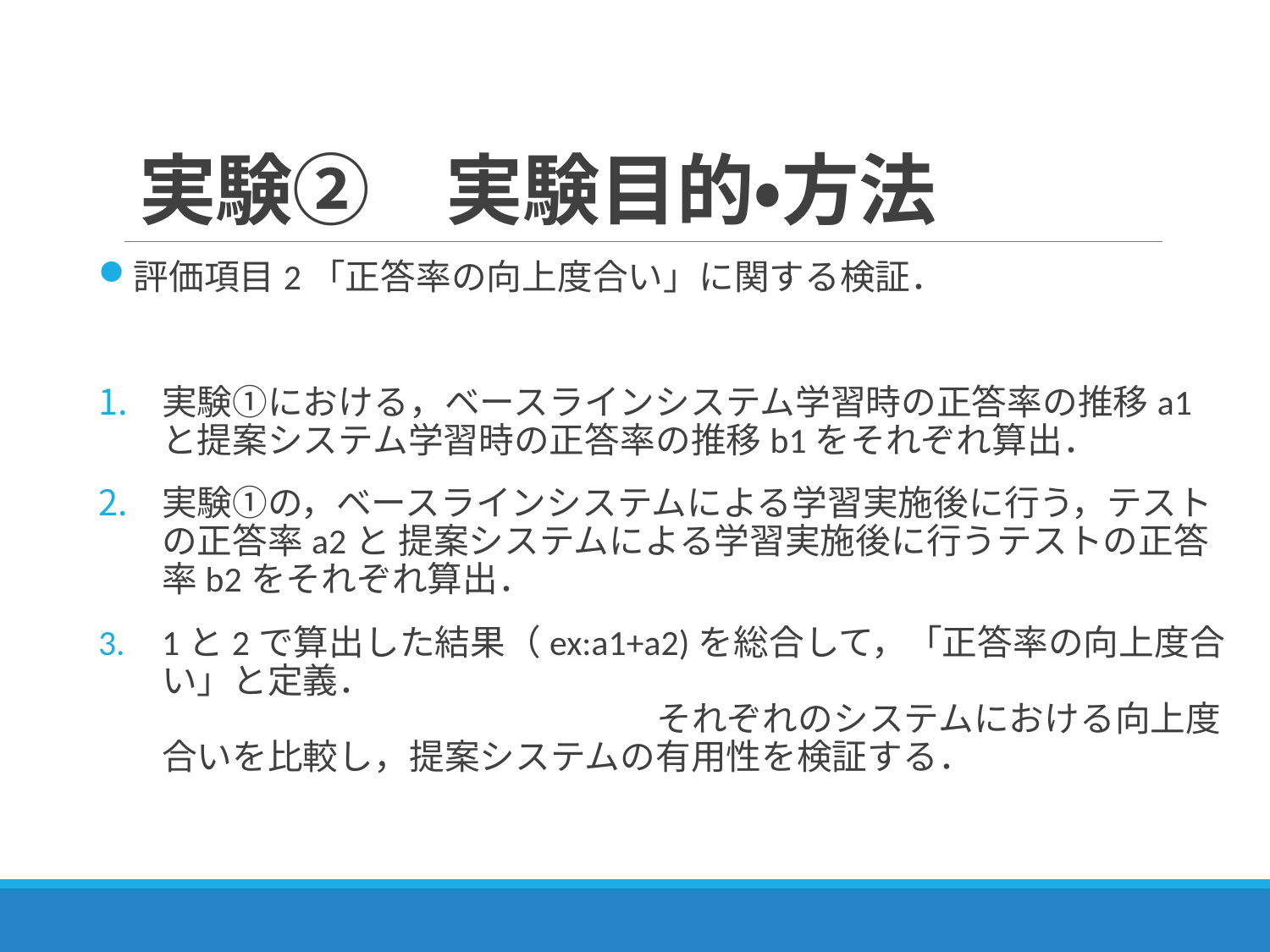

# 実験②　実験目的・方法
評価項目2「正答率の向上度合い」に関する検証．

実験①における，ベースラインシステム学習時の正答率の推移a1と提案システム学習時の正答率の推移b1をそれぞれ算出．
実験①の，ベースラインシステムによる学習実施後に行う，テストの正答率a2と 提案システムによる学習実施後に行うテストの正答率b2をそれぞれ算出．
1と2で算出した結果（ex:a1+a2)を総合して，「正答率の向上度合い」と定義．　　　　　　　　　　　　　　　　　　　　　　　　　　　　　　　　　　　　　　それぞれのシステムにおける向上度合いを比較し，提案システムの有用性を検証する．
21